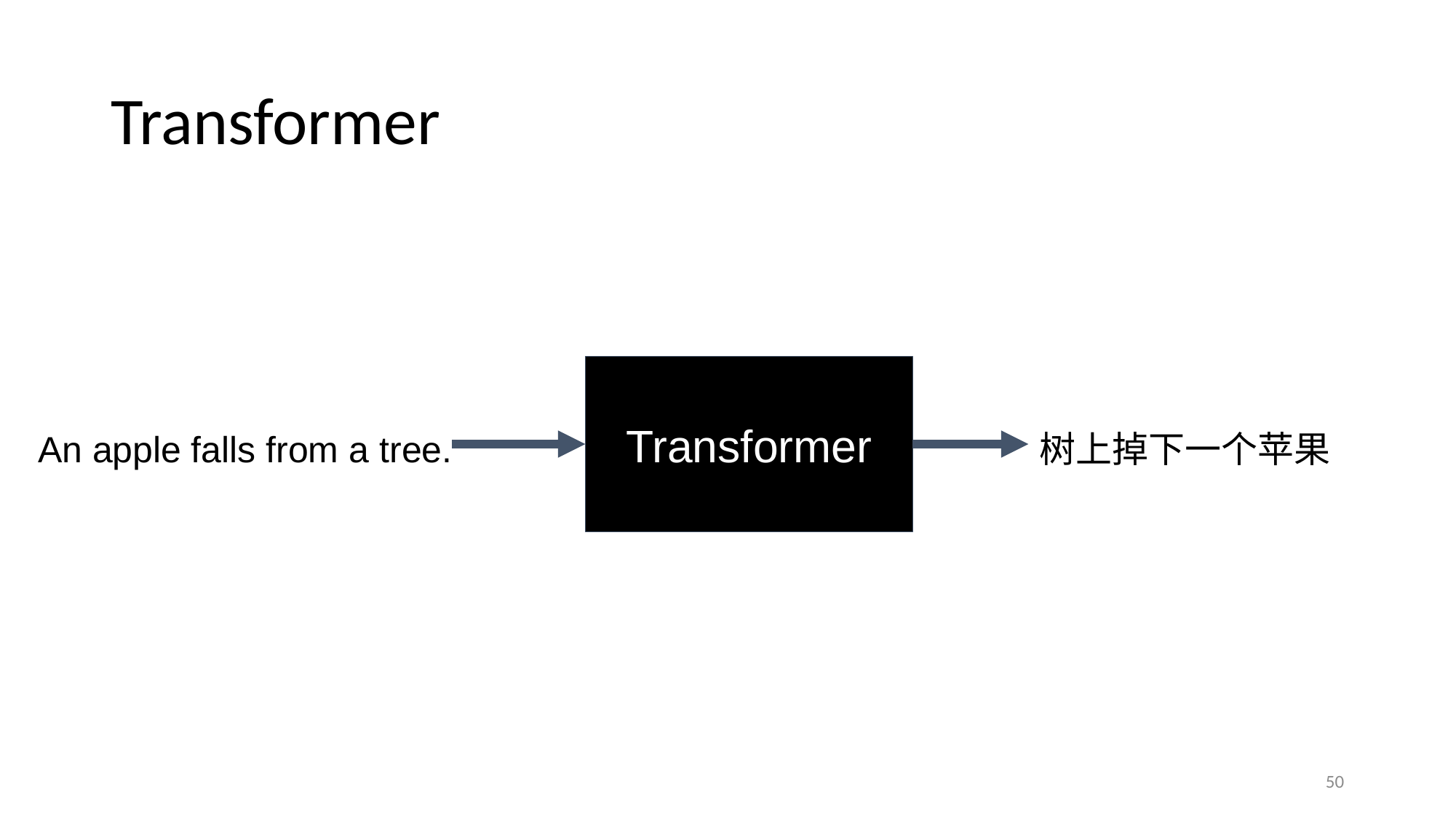

# Transformer
Transformer
树上掉下一个苹果
An apple falls from a tree.
50